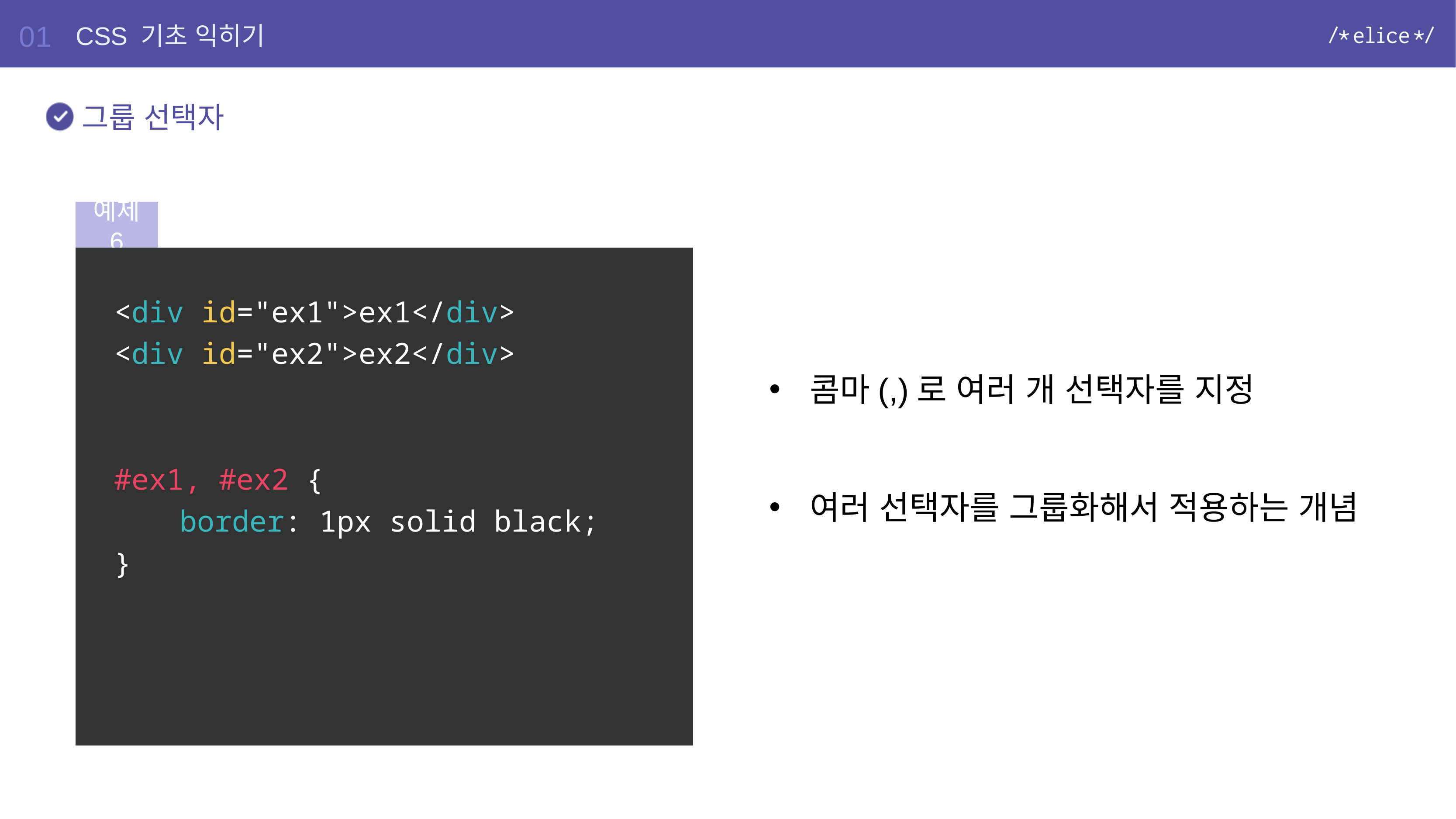

01
CSS 기초 익히기
그룹 선택자
예제 6
<div id="ex1">ex1</div>
<div id="ex2">ex2</div>

#ex1, #ex2 {
	border: 1px solid black;
}

콤마(,)로 여러 개 선택자를 지정

여러 선택자를 그룹화해서 적용하는 개념